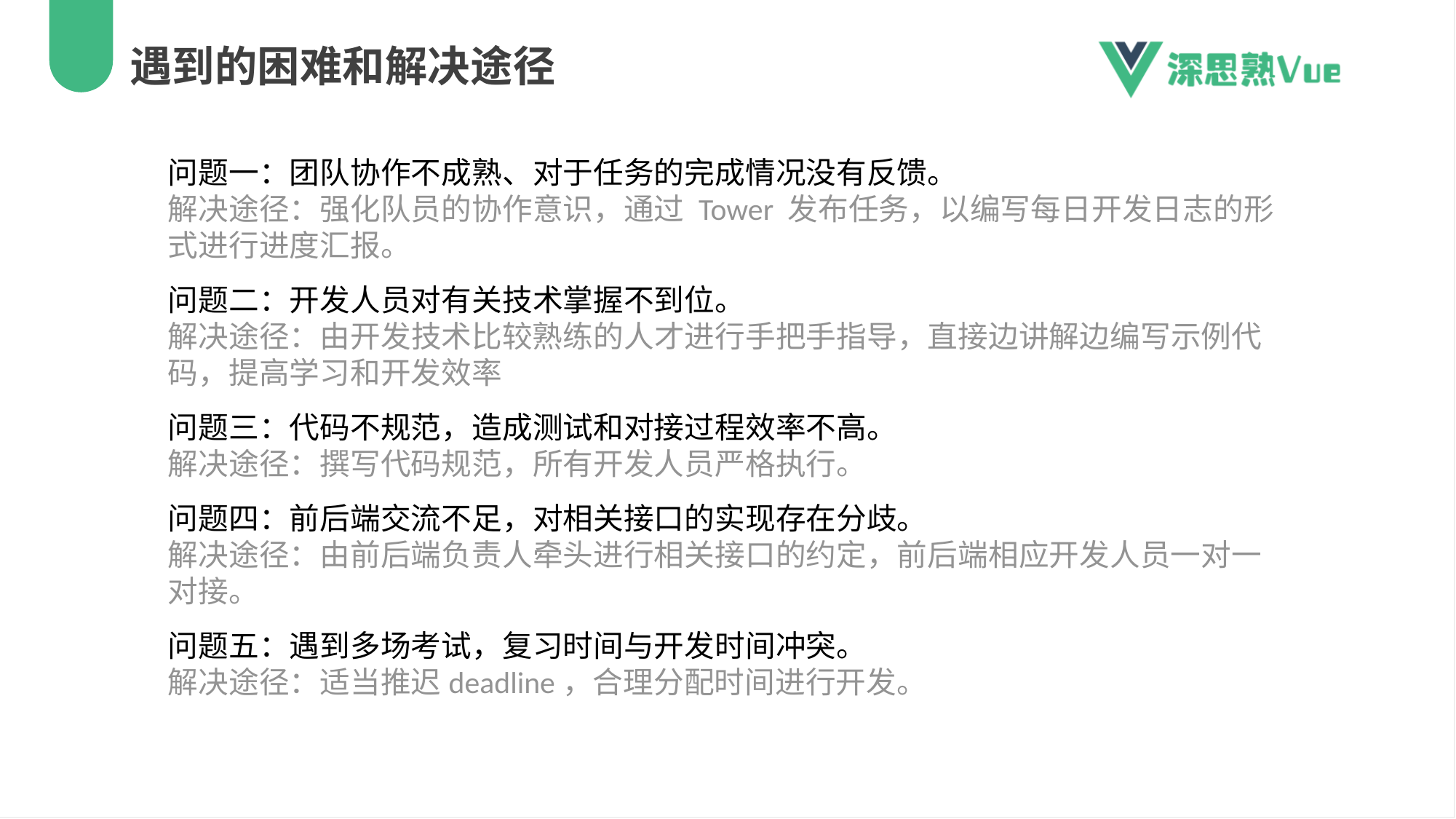

遇到的困难和解决途径
问题一：团队协作不成熟、对于任务的完成情况没有反馈。
解决途径：强化队员的协作意识，通过 Tower 发布任务，以编写每日开发日志的形式进行进度汇报。

问题二：开发人员对有关技术掌握不到位。
解决途径：由开发技术比较熟练的人才进行手把手指导，直接边讲解边编写示例代码，提高学习和开发效率

问题三：代码不规范，造成测试和对接过程效率不高。
解决途径：撰写代码规范，所有开发人员严格执行。

问题四：前后端交流不足，对相关接口的实现存在分歧。
解决途径：由前后端负责人牵头进行相关接口的约定，前后端相应开发人员一对一对接。

问题五：遇到多场考试，复习时间与开发时间冲突。
解决途径：适当推迟deadline，合理分配时间进行开发。